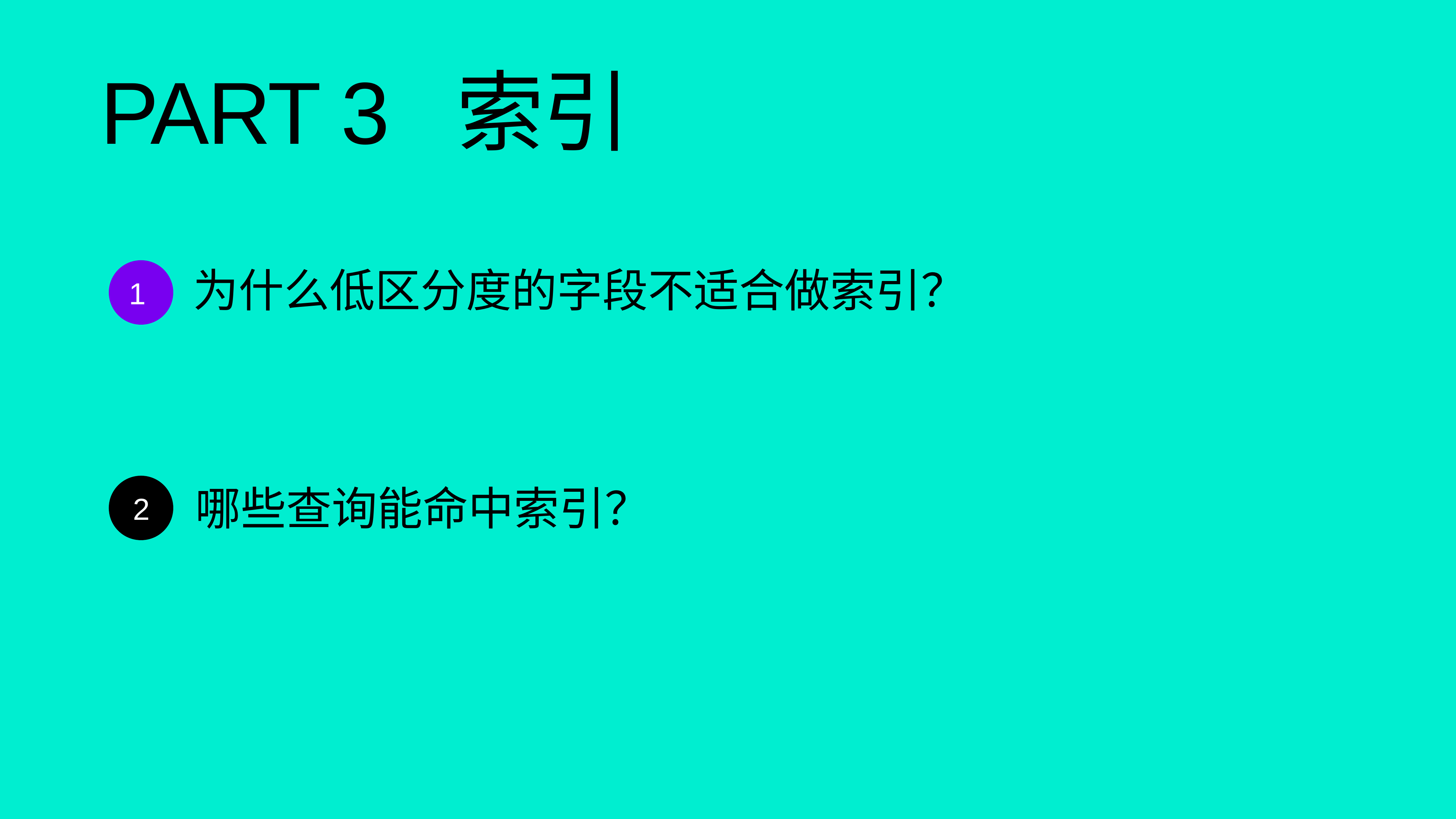

PART 3  索引

1
为什么低区分度的字段不适合做索引？

2
哪些查询能命中索引？